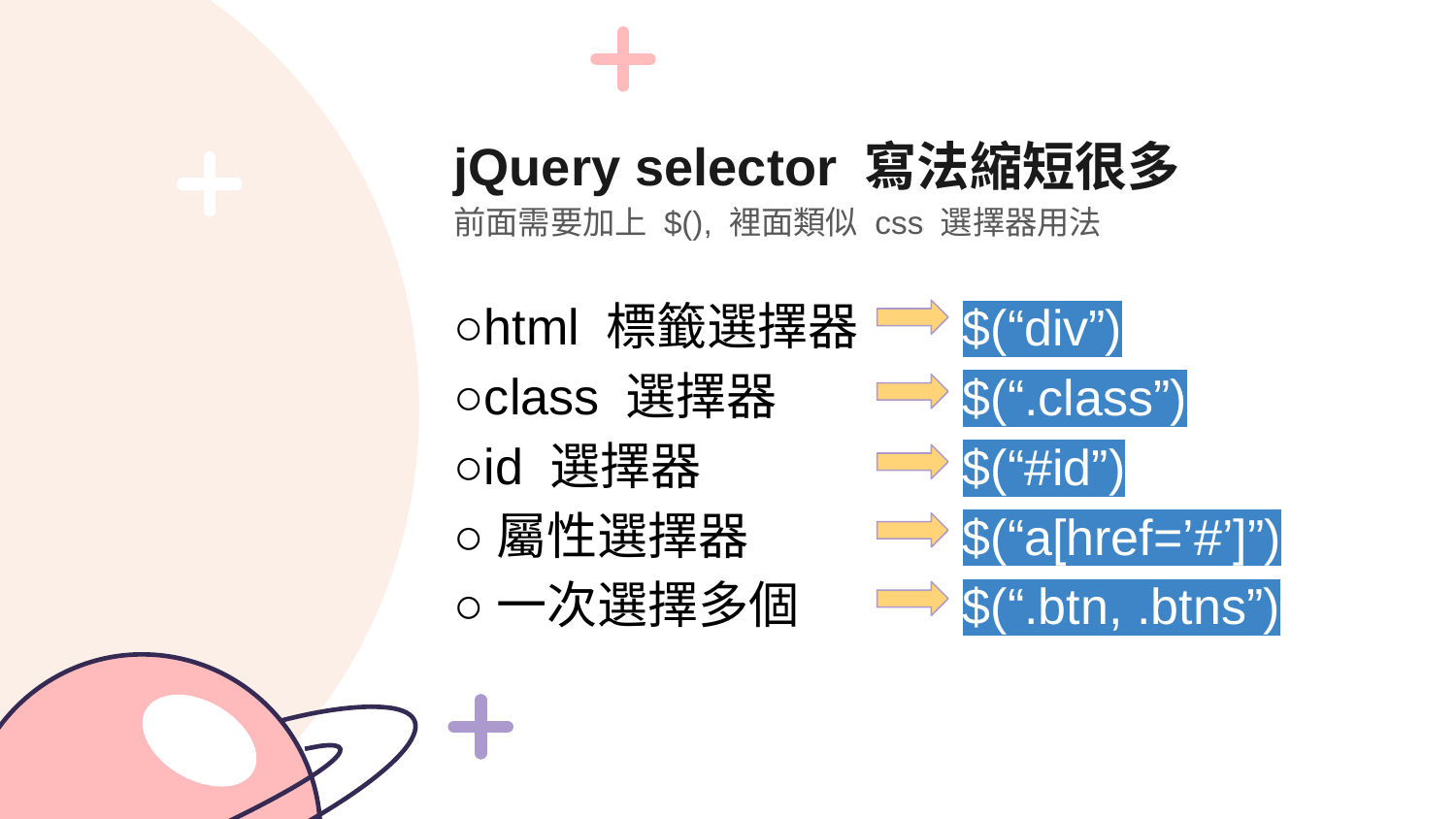

jQuery selector 寫法縮短很多
前面需要加上 $(), 裡面類似 css 選擇器用法

○html 標籤選擇器
○class 選擇器
○id 選擇器
○屬性選擇器
○一次選擇多個

$(“div”)
$(“.class”)
$(“#id”)
$(“a[href=’#’]”)
$(“.btn, .btns”)